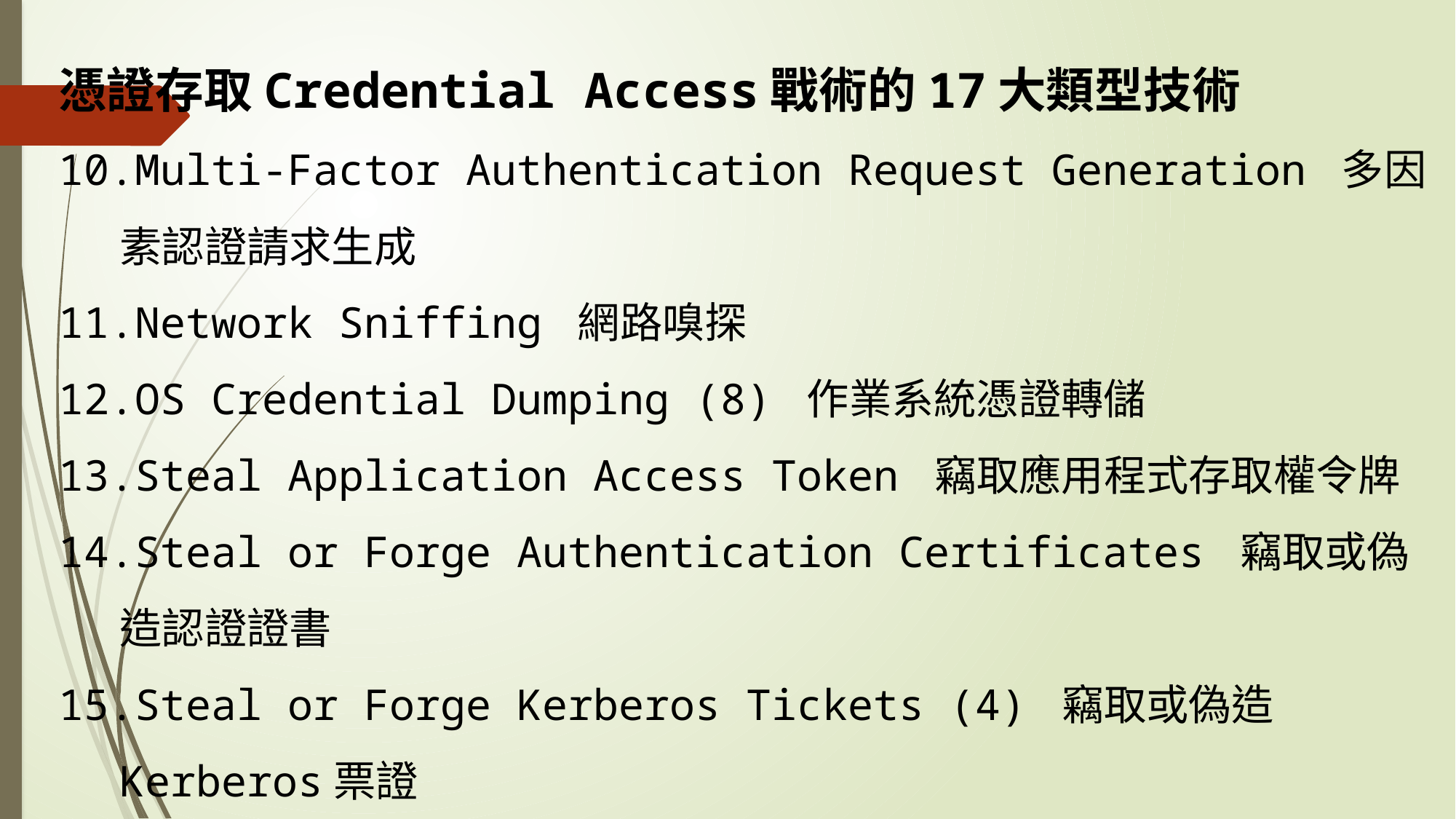

憑證存取Credential Access戰術的17大類型技術
Multi-Factor Authentication Request Generation 多因素認證請求生成
Network Sniffing 網路嗅探
OS Credential Dumping (8) 作業系統憑證轉儲
Steal Application Access Token 竊取應用程式存取權令牌
Steal or Forge Authentication Certificates 竊取或偽造認證證書
Steal or Forge Kerberos Tickets (4) 竊取或偽造Kerberos票證
Steal Web Session Cookie 竊取Web會話cookie
Unsecured Credentials (8) 未加密的憑證